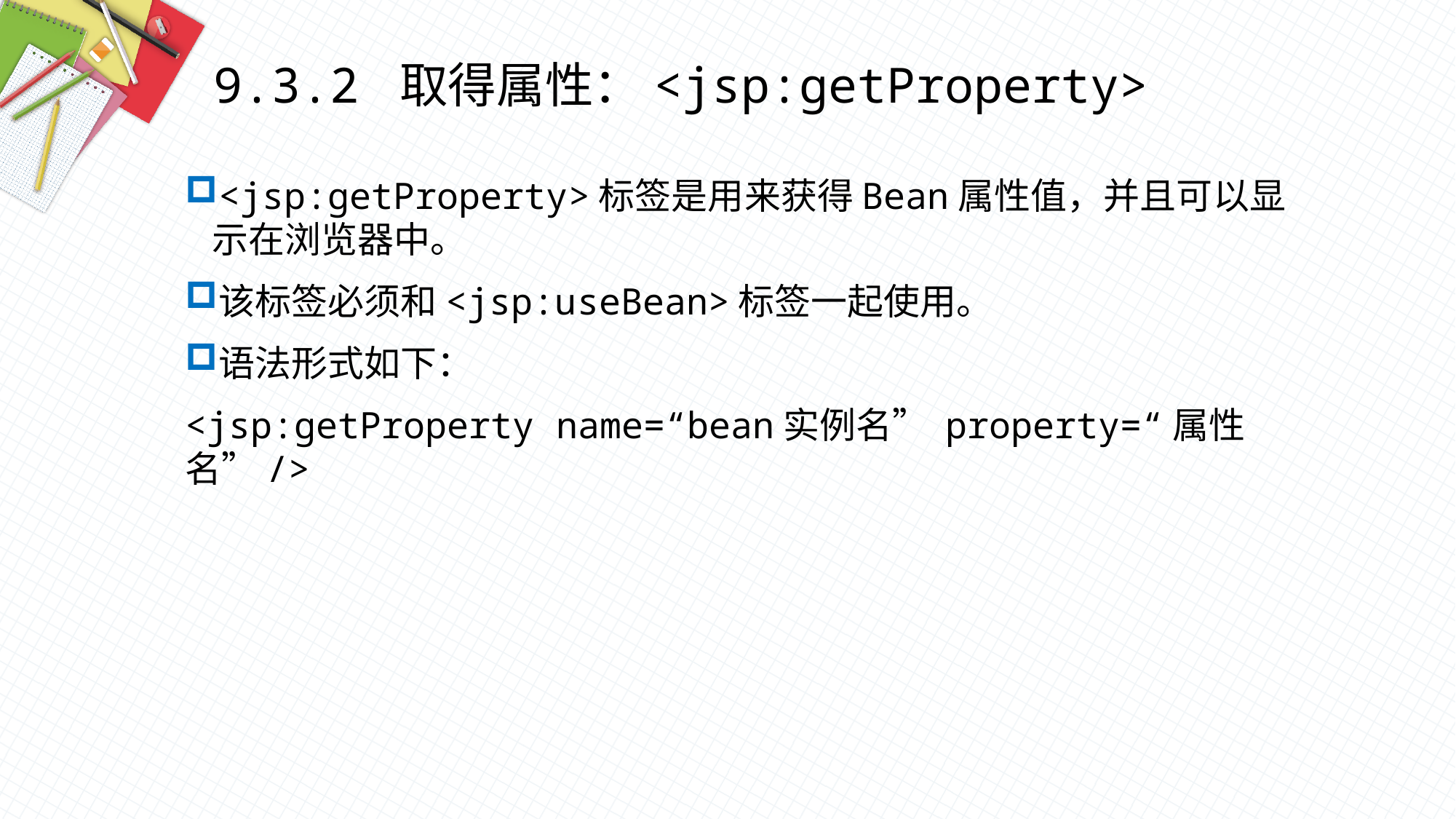

9.3.2 取得属性：<jsp:getProperty>
<jsp:getProperty>标签是用来获得Bean属性值，并且可以显示在浏览器中。
该标签必须和<jsp:useBean>标签一起使用。
语法形式如下：
<jsp:getProperty name=“bean实例名” property=“属性名”/>